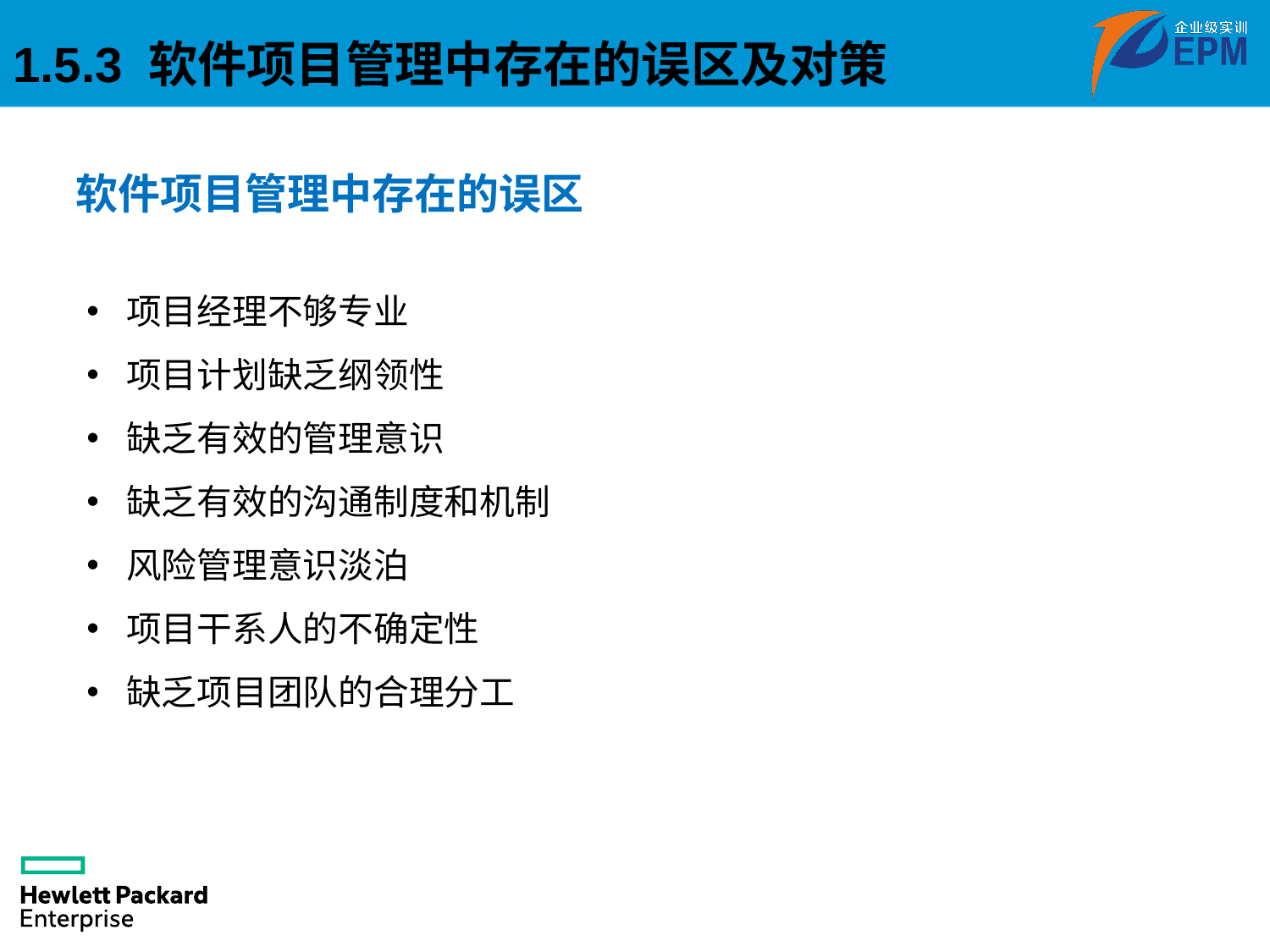

1.5.3 软件项目管理中存在的误区及对策
软件项目管理中存在的误区
项目经理不够专业
项目计划缺乏纲领性
缺乏有效的管理意识
缺乏有效的沟通制度和机制
风险管理意识淡泊
项目干系人的不确定性
缺乏项目团队的合理分工